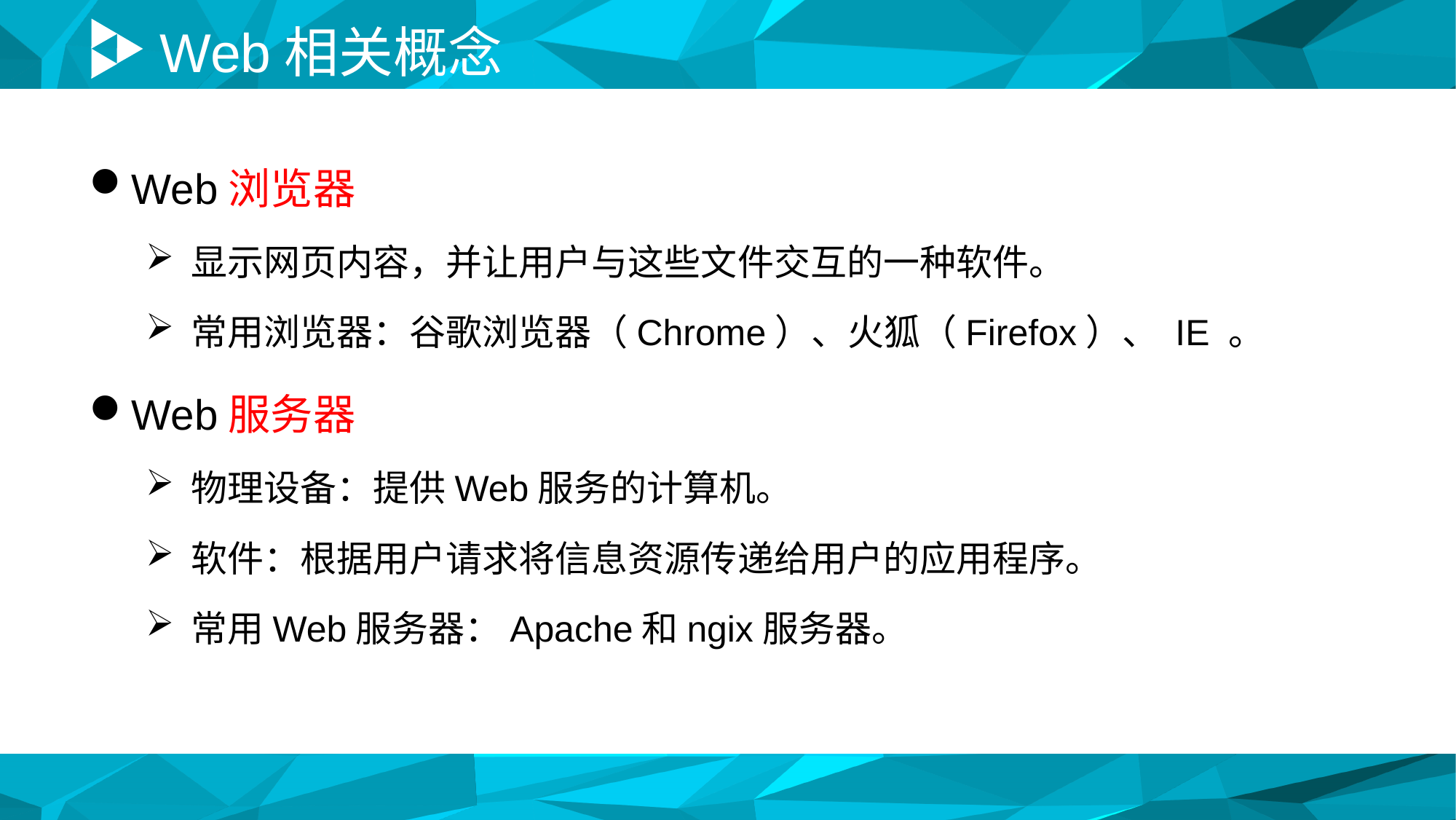

# Web相关概念
Web浏览器
显示网页内容，并让用户与这些文件交互的一种软件。
常用浏览器：谷歌浏览器（Chrome）、火狐（Firefox）、 IE 。
Web服务器
物理设备：提供Web服务的计算机。
软件：根据用户请求将信息资源传递给用户的应用程序。
常用Web服务器：Apache和ngix服务器。